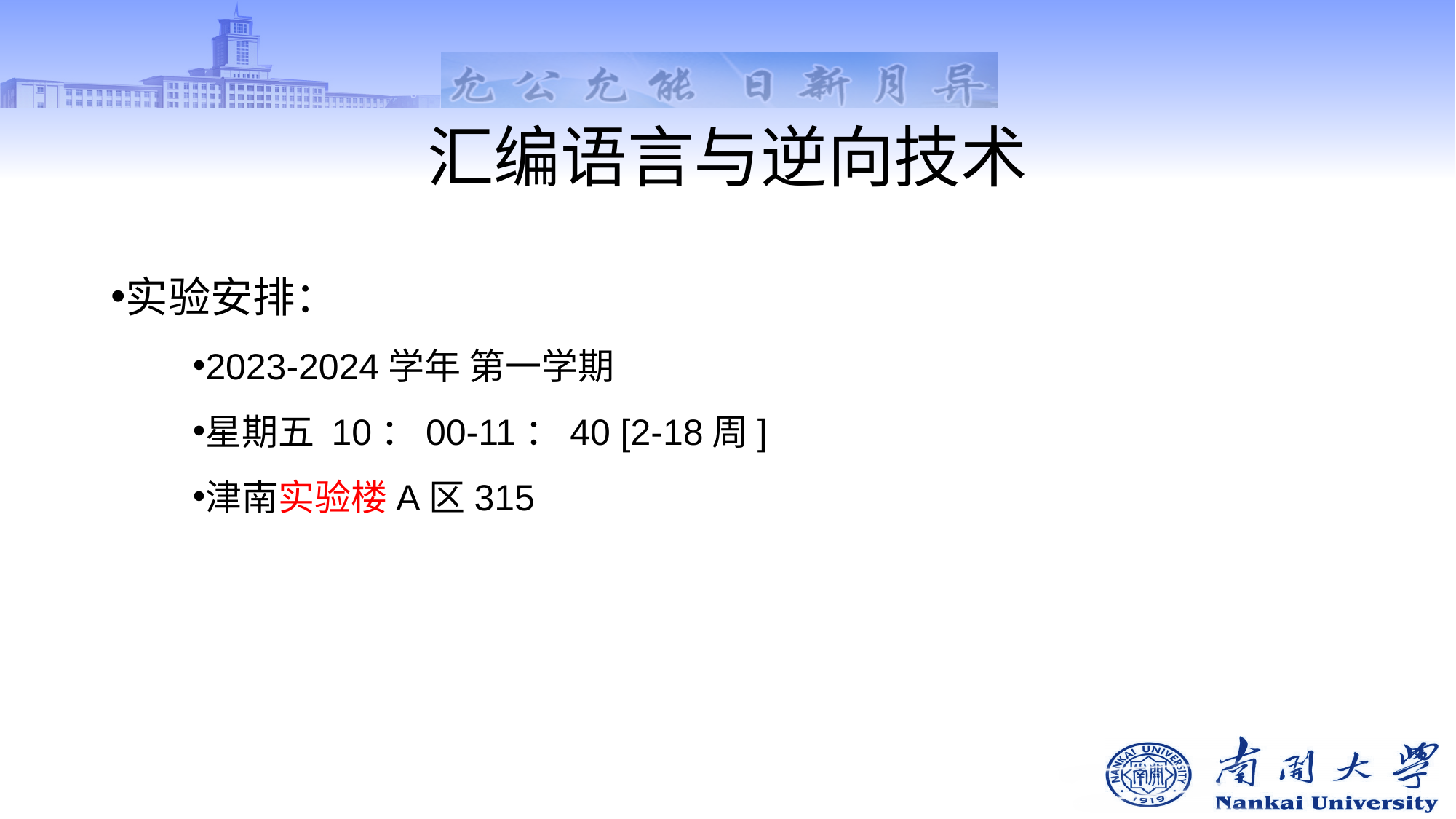

# 汇编语言与逆向技术
实验安排：
2023-2024学年 第一学期
星期五 10：00-11：40 [2-18周]
津南实验楼A区315